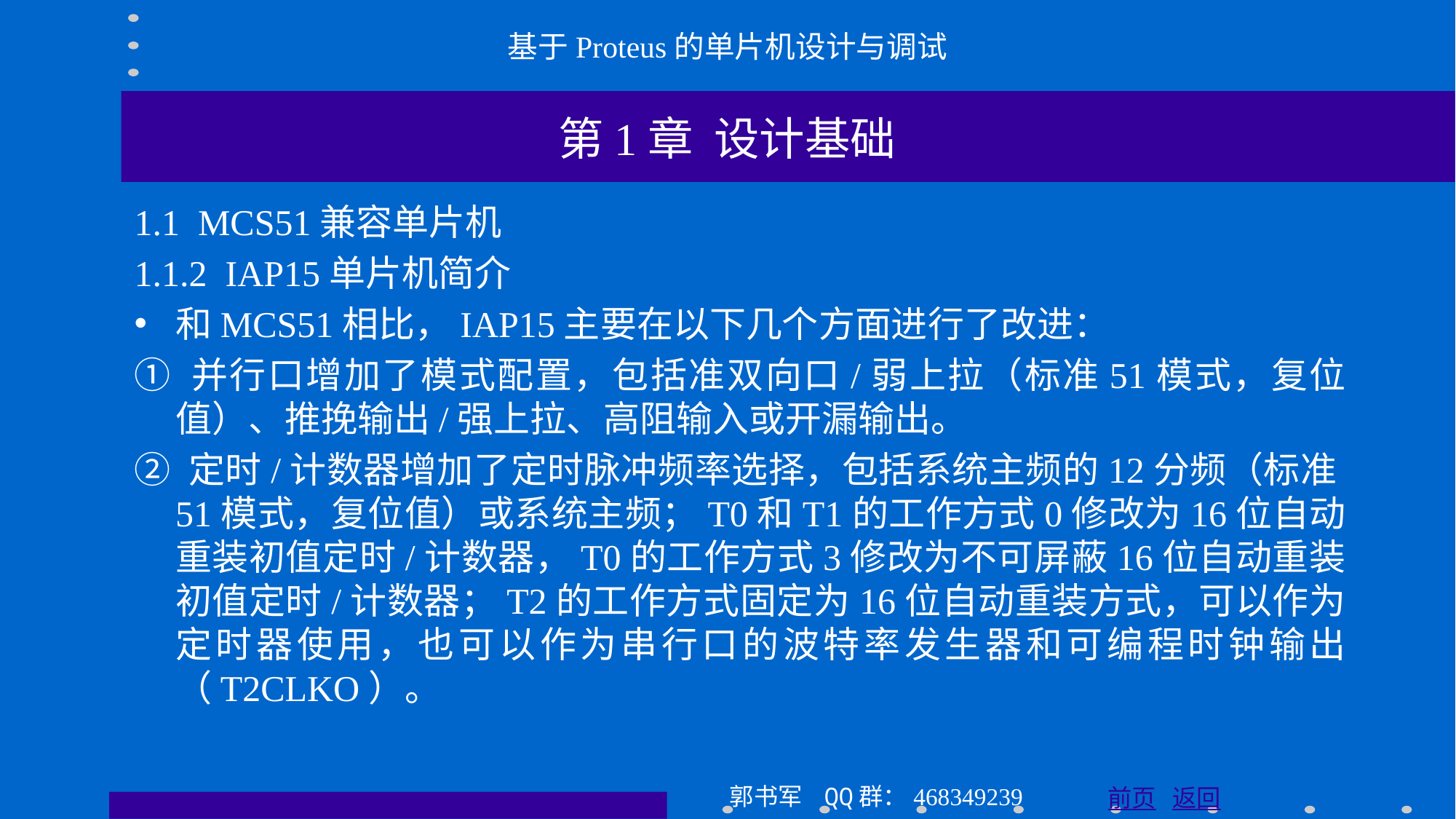

基于Proteus的单片机设计与调试
第1章  设计基础
1.1  MCS51兼容单片机
1.1.2  IAP15单片机简介
和MCS51相比，IAP15主要在以下几个方面进行了改进：
① 并行口增加了模式配置，包括准双向口/弱上拉（标准51模式，复位值）、推挽输出/强上拉、高阻输入或开漏输出。
② 定时/计数器增加了定时脉冲频率选择，包括系统主频的12分频（标准51模式，复位值）或系统主频；T0和T1的工作方式0修改为16位自动重装初值定时/计数器，T0的工作方式3修改为不可屏蔽16位自动重装初值定时/计数器；T2的工作方式固定为16位自动重装方式，可以作为定时器使用，也可以作为串行口的波特率发生器和可编程时钟输出（T2CLKO）。
郭书军   QQ群：468349239
前页   返回